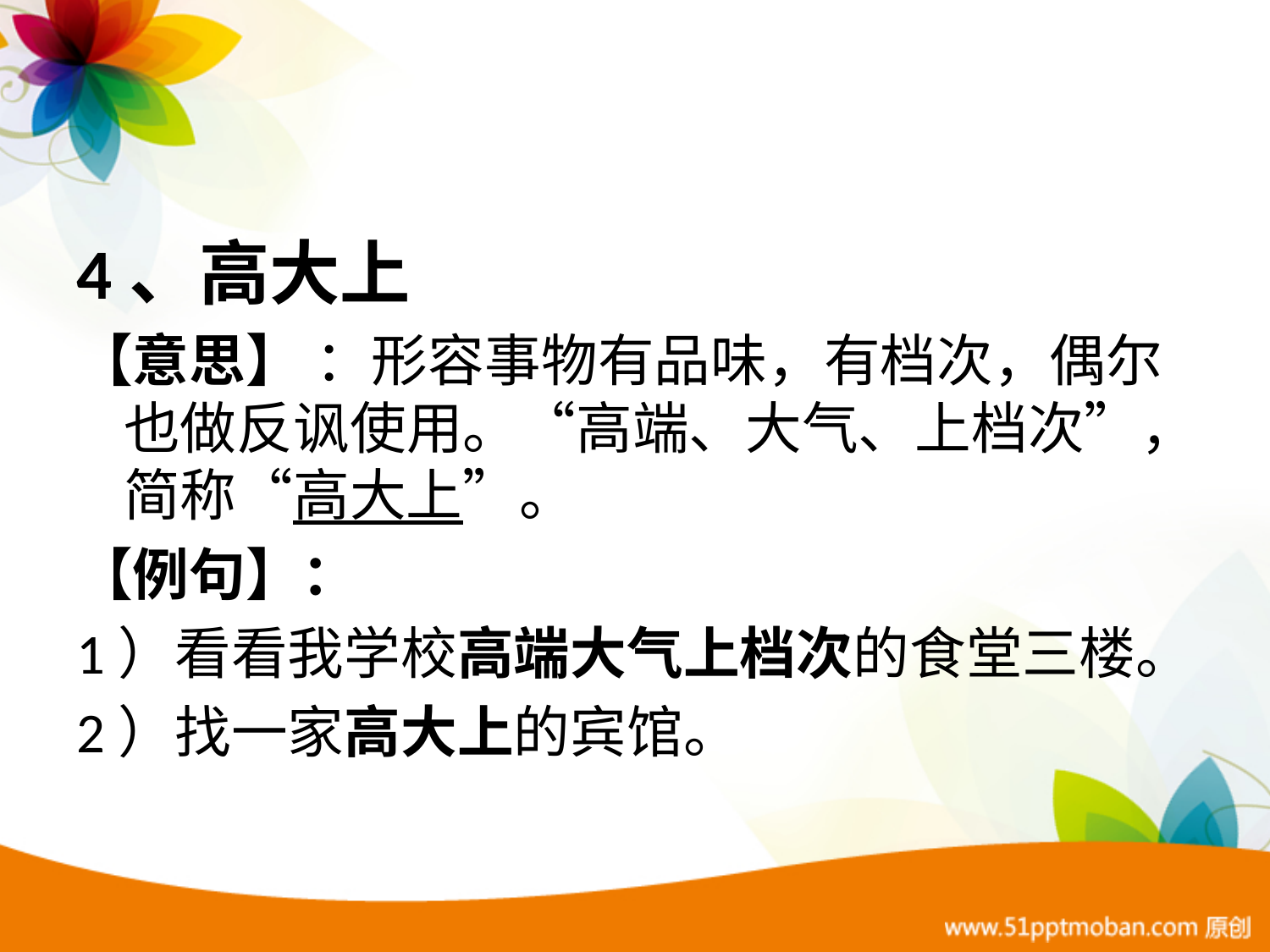

#
4、高大上
【意思】 ：形容事物有品味，有档次，偶尔也做反讽使用。“高端、大气、上档次”，简称“高大上”。
【例句】：
1）看看我学校高端大气上档次的食堂三楼。
2）找一家高大上的宾馆。